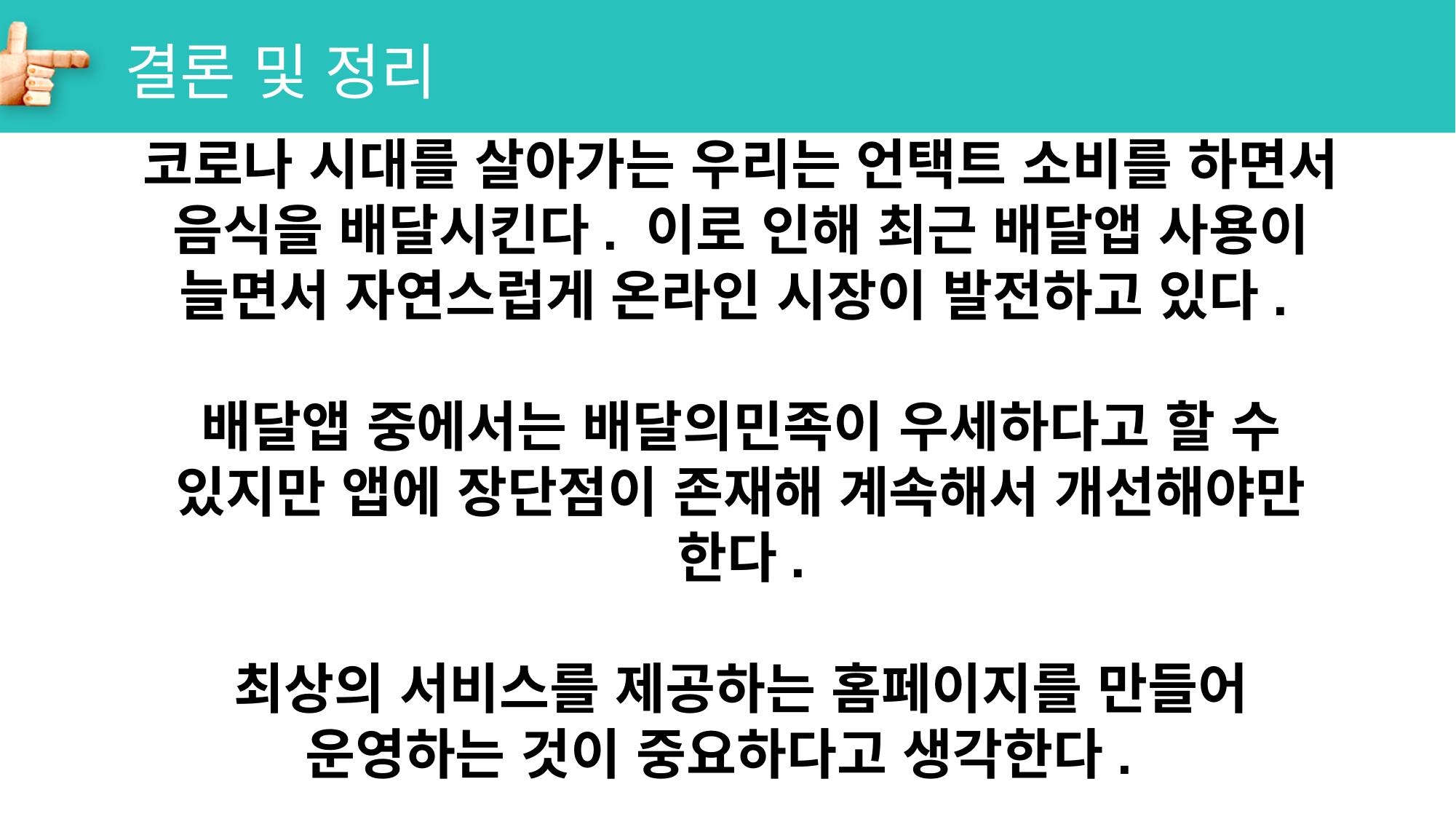

결론 및 정리
코로나 시대를 살아가는 우리는 언택트 소비를 하면서 음식을 배달시킨다. 이로 인해 최근 배달앱 사용이 늘면서 자연스럽게 온라인 시장이 발전하고 있다.

배달앱 중에서는 배달의민족이 우세하다고 할 수 있지만 앱에 장단점이 존재해 계속해서 개선해야만 한다.

최상의 서비스를 제공하는 홈페이지를 만들어 운영하는 것이 중요하다고 생각한다.